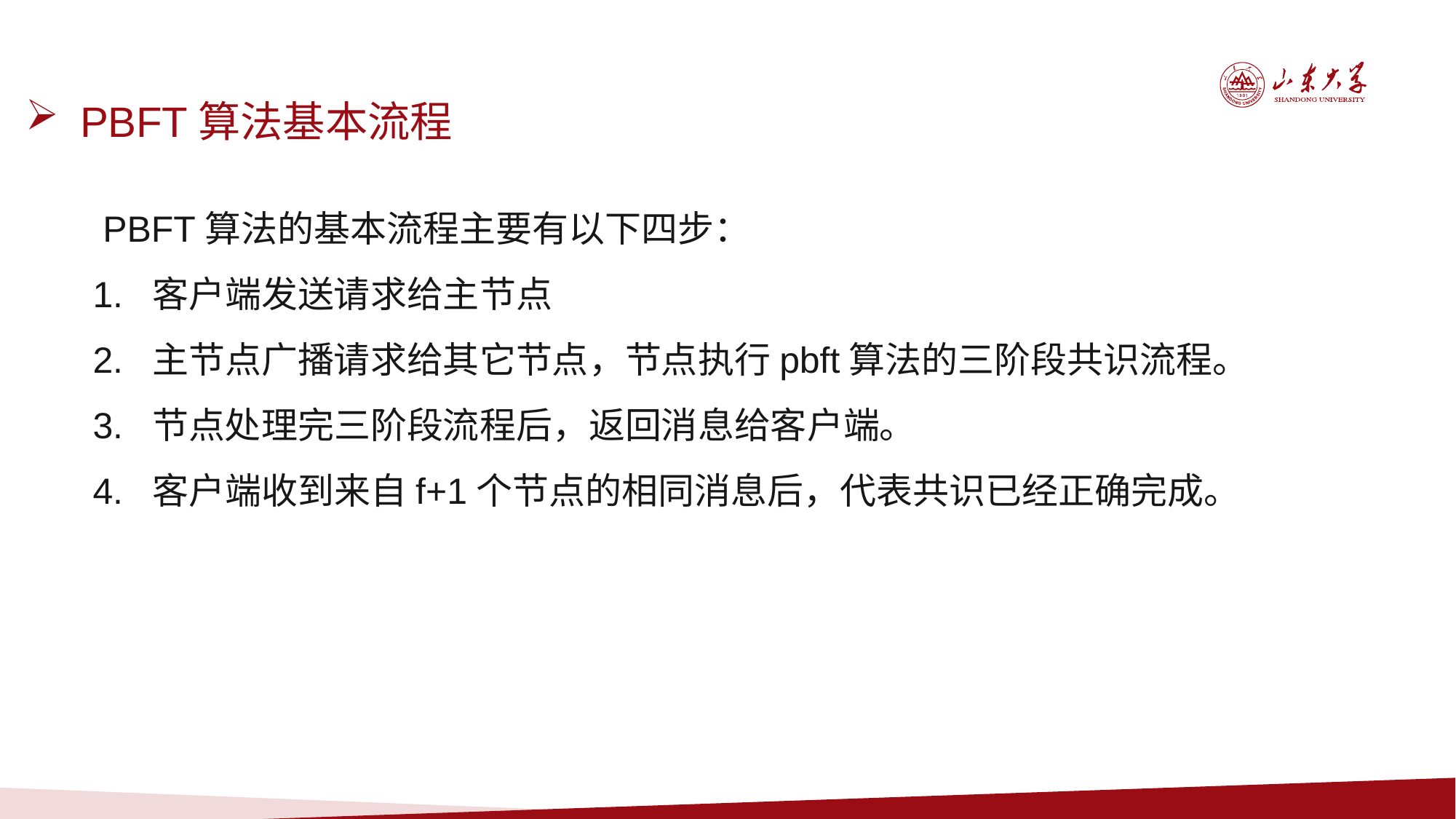

PBFT算法基本流程
      PBFT算法的基本流程主要有以下四步：
     1.  客户端发送请求给主节点
     2.  主节点广播请求给其它节点，节点执行pbft算法的三阶段共识流程。
     3.  节点处理完三阶段流程后，返回消息给客户端。
     4.  客户端收到来自f+1个节点的相同消息后，代表共识已经正确完成。